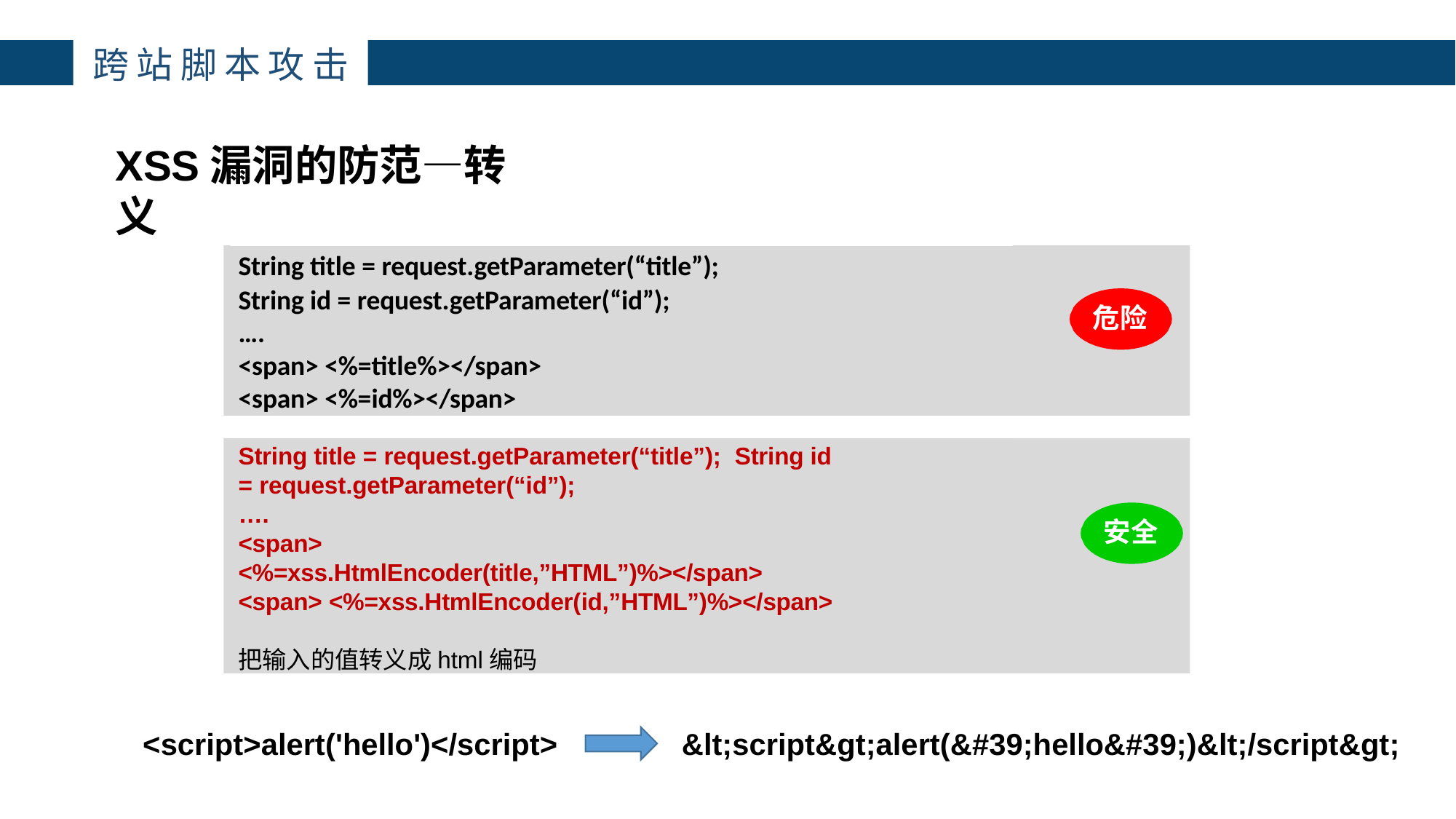

主讲：枕边月亮
主讲：枕边月亮
主讲：枕边月亮
主讲：枕边月亮
主讲：枕边月亮

跨站脚本攻击
4
XSS漏洞的防范—转义

String title = request.getParameter(“title”);
String id = request.getParameter(“id”);
….
<span> <%=title%></span>
<span> <%=id%></span>

危险

String title = request.getParameter(“title”);  String id = request.getParameter(“id”);
….
<span> <%=xss.HtmlEncoder(title,”HTML”)%></span>
<span> <%=xss.HtmlEncoder(id,”HTML”)%></span>

把输入的值转义成html编码

安全
<script>alert('hello')</script>
&lt;script&gt;alert(&#39;hello&#39;)&lt;/script&gt;